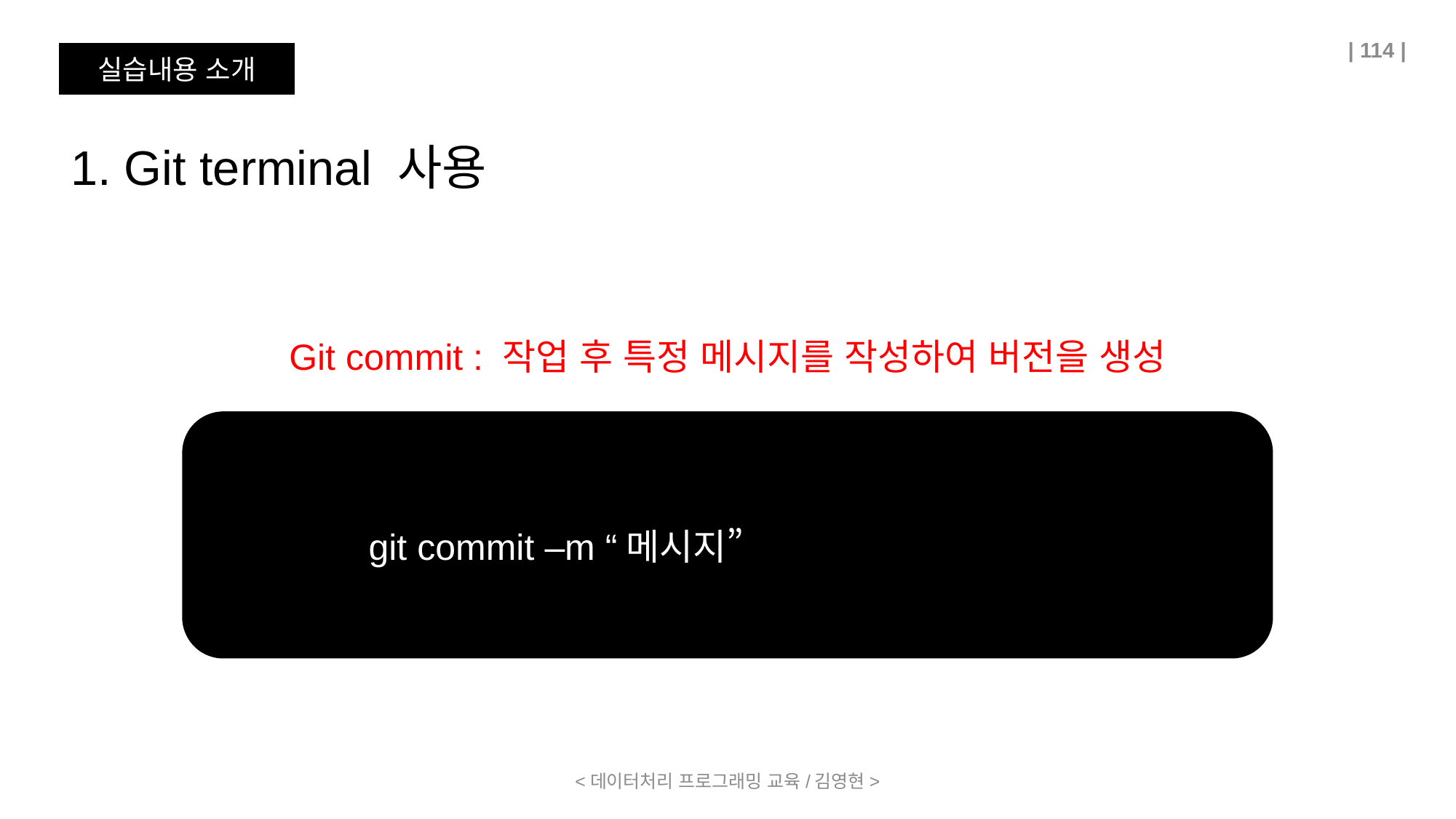

| 114 |
실습내용 소개

1. Git terminal 사용
Git commit : 작업 후 특정 메시지를 작성하여 버전을 생성
	git commit –m “메시지”
<데이터처리 프로그래밍 교육/김영현>